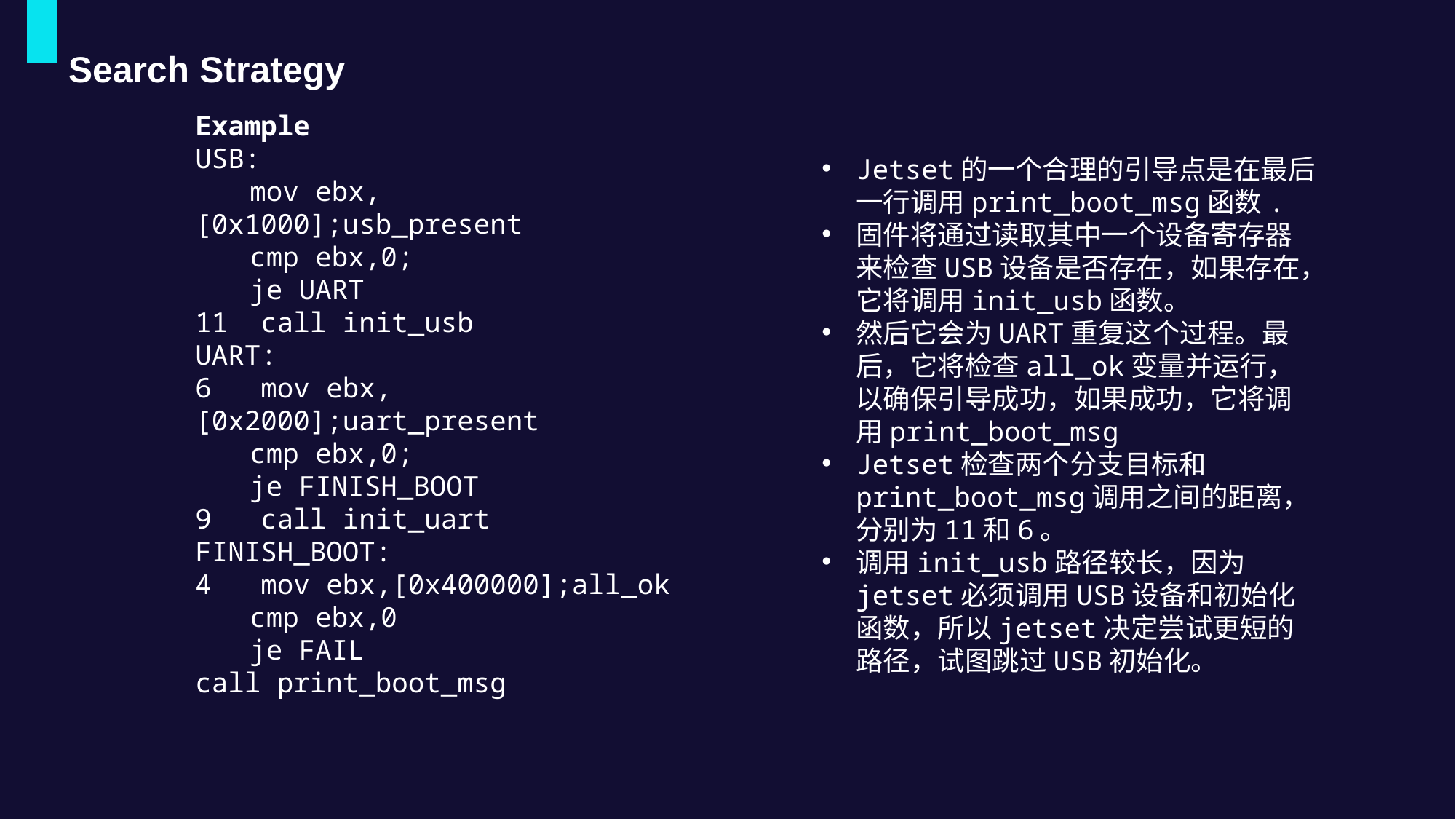

Search Strategy

Example
USB:
mov ebx,[0x1000];usb_present
cmp ebx,0;
je UART
11  call init_usb
UART:
6   mov ebx,[0x2000];uart_present
cmp ebx,0;
je FINISH_BOOT
9   call init_uart
FINISH_BOOT:
4   mov ebx,[0x400000];all_ok
cmp ebx,0
je FAIL
call print_boot_msg

Jetset的一个合理的引导点是在最后一行调用print_boot_msg函数.
固件将通过读取其中一个设备寄存器来检查USB设备是否存在，如果存在，它将调用init_usb函数。
然后它会为UART重复这个过程。最后，它将检查all_ok变量并运行，以确保引导成功，如果成功，它将调用print_boot_msg
Jetset检查两个分支目标和print_boot_msg调用之间的距离，分别为11和6。
调用init_usb路径较长，因为jetset必须调用USB设备和初始化函数，所以jetset决定尝试更短的路径，试图跳过USB初始化。